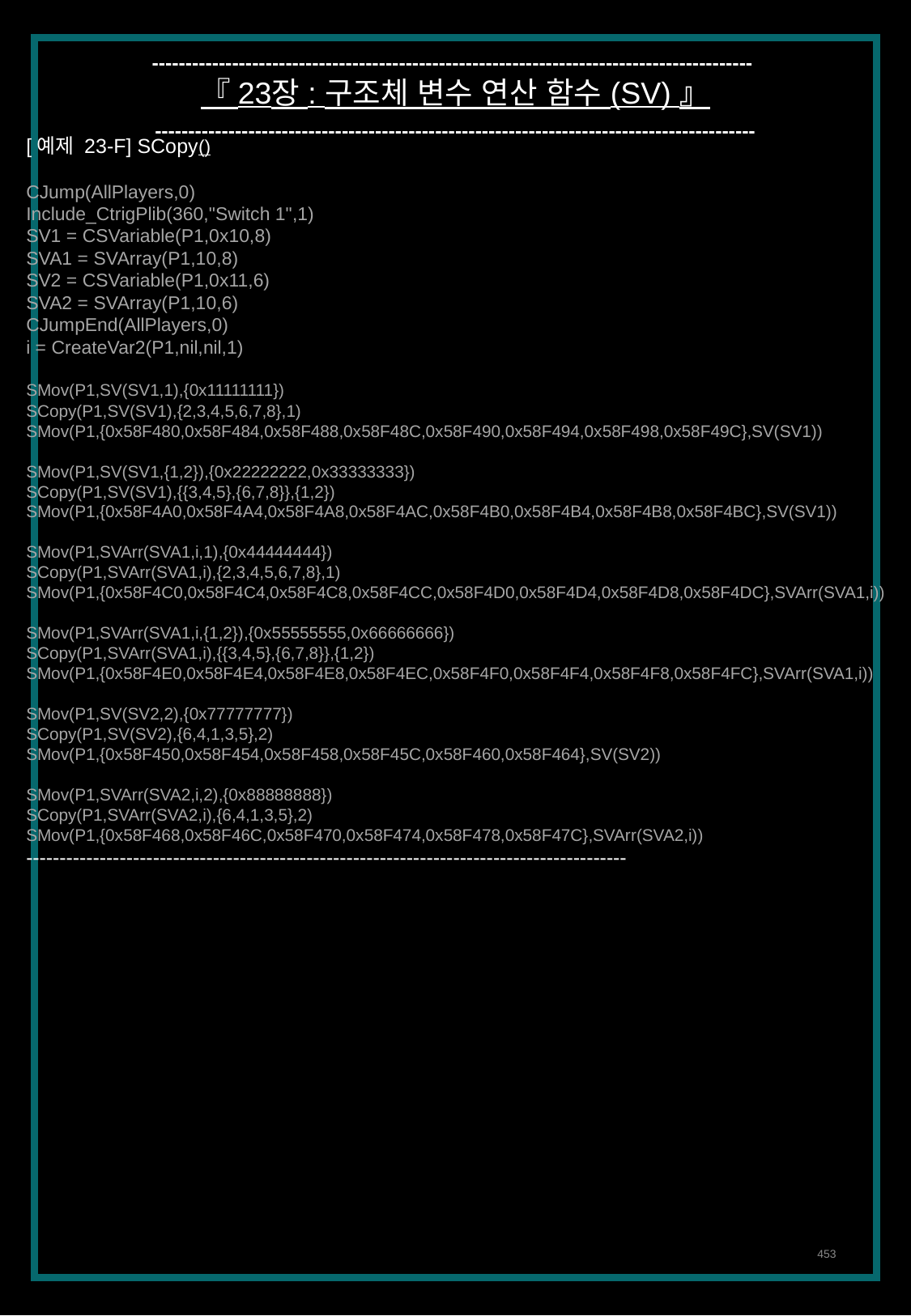

------------------------------------------------------------------------------------------
『 23장 : 구조체 변수 연산 함수 (SV) 』
------------------------------------------------------------------------------------------
[예제 23-F] SCopy()

CJump(AllPlayers,0)
Include_CtrigPlib(360,"Switch 1",1)
SV1 = CSVariable(P1,0x10,8)
SVA1 = SVArray(P1,10,8)
SV2 = CSVariable(P1,0x11,6)
SVA2 = SVArray(P1,10,6)
CJumpEnd(AllPlayers,0)
i = CreateVar2(P1,nil,nil,1)

SMov(P1,SV(SV1,1),{0x11111111})
SCopy(P1,SV(SV1),{2,3,4,5,6,7,8},1)
SMov(P1,{0x58F480,0x58F484,0x58F488,0x58F48C,0x58F490,0x58F494,0x58F498,0x58F49C},SV(SV1))

SMov(P1,SV(SV1,{1,2}),{0x22222222,0x33333333})
SCopy(P1,SV(SV1),{{3,4,5},{6,7,8}},{1,2})
SMov(P1,{0x58F4A0,0x58F4A4,0x58F4A8,0x58F4AC,0x58F4B0,0x58F4B4,0x58F4B8,0x58F4BC},SV(SV1))

SMov(P1,SVArr(SVA1,i,1),{0x44444444})
SCopy(P1,SVArr(SVA1,i),{2,3,4,5,6,7,8},1)
SMov(P1,{0x58F4C0,0x58F4C4,0x58F4C8,0x58F4CC,0x58F4D0,0x58F4D4,0x58F4D8,0x58F4DC},SVArr(SVA1,i))

SMov(P1,SVArr(SVA1,i,{1,2}),{0x55555555,0x66666666})
SCopy(P1,SVArr(SVA1,i),{{3,4,5},{6,7,8}},{1,2})
SMov(P1,{0x58F4E0,0x58F4E4,0x58F4E8,0x58F4EC,0x58F4F0,0x58F4F4,0x58F4F8,0x58F4FC},SVArr(SVA1,i))

SMov(P1,SV(SV2,2),{0x77777777})
SCopy(P1,SV(SV2),{6,4,1,3,5},2)
SMov(P1,{0x58F450,0x58F454,0x58F458,0x58F45C,0x58F460,0x58F464},SV(SV2))

SMov(P1,SVArr(SVA2,i,2),{0x88888888})
SCopy(P1,SVArr(SVA2,i),{6,4,1,3,5},2)
SMov(P1,{0x58F468,0x58F46C,0x58F470,0x58F474,0x58F478,0x58F47C},SVArr(SVA2,i))
------------------------------------------------------------------------------------------
453